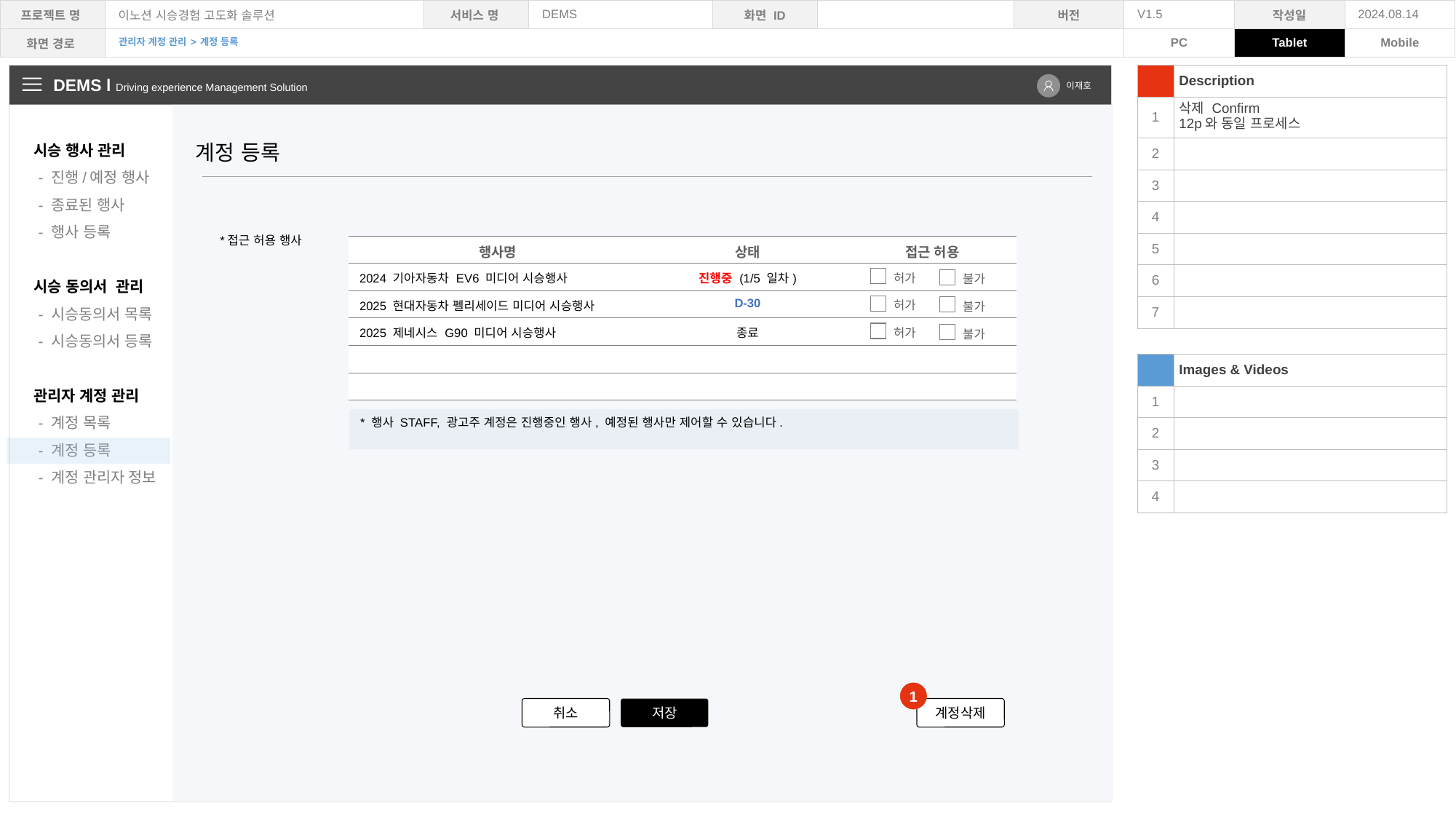

관리자 계정 관리 > 계정 등록

|  | Description |
| --- | --- |
| 1 | 삭제 Confirm 12p와 동일 프로세스 |
| 2 |  |
| 3 |  |
| 4 |  |
| 5 |  |
| 6 |  |
| 7 |  |
|  |  |
|  | Images & Videos |
| 1 |  |
| 2 |  |
| 3 |  |
| 4 |  |

DEMS l Driving experience Management Solution

이재호

시승 행사 관리
 - 진행/예정 행사
 - 종료된 행사
 - 행사 등록

시승 동의서  관리
 - 시승동의서 목록
 - 시승동의서 등록

관리자 계정 관리
 - 계정 목록
 - 계정 등록
 - 계정 관리자 정보

계정 등록
*접근 허용 행사

| 행사명 | 상태 | 접근 허용 |
| --- | --- | --- |
| 2024 기아자동차 EV6 미디어 시승행사 | 진행중 (1/5 일차) |  |
| 2025 현대자동차 펠리세이드 미디어 시승행사 | D-30 |  |
| 2025 제네시스 G90 미디어 시승행사 | 종료 |  |
|  |  |  |
|  |  |  |
허가

불가

허가

불가

허가

불가

* 행사 STAFF, 광고주 계정은 진행중인 행사, 예정된 행사만 제어할 수 있습니다.

1
취소
저장
계정삭제